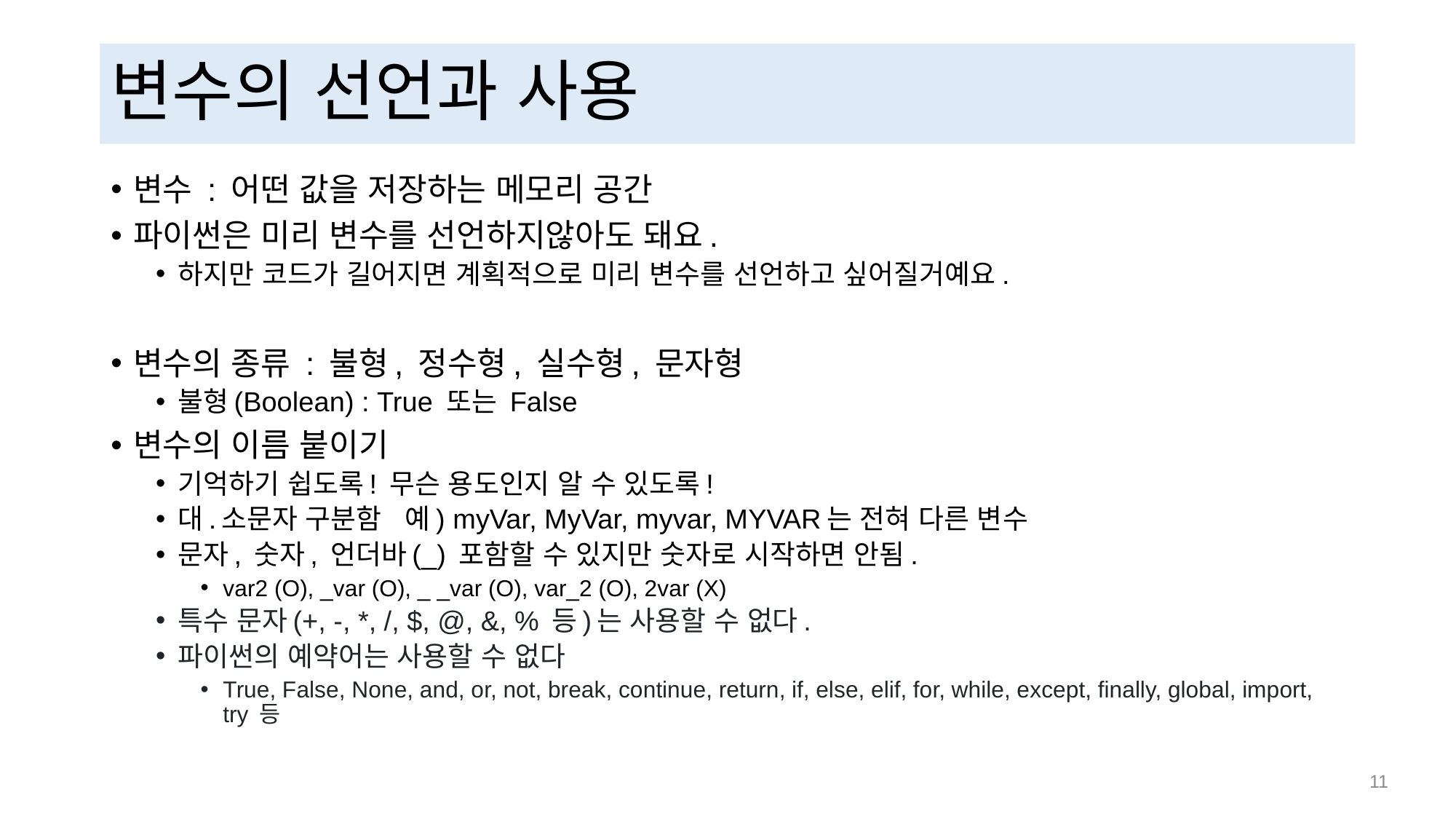

# 변수의 선언과 사용
변수 : 어떤 값을 저장하는 메모리 공간
파이썬은 미리 변수를 선언하지않아도 돼요.
하지만 코드가 길어지면 계획적으로 미리 변수를 선언하고 싶어질거예요.

변수의 종류 : 불형, 정수형, 실수형, 문자형
불형(Boolean) : True 또는 False
변수의 이름 붙이기
기억하기 쉽도록! 무슨 용도인지 알 수 있도록!
대.소문자 구분함   예) myVar, MyVar, myvar, MYVAR는 전혀 다른 변수
문자, 숫자, 언더바(_) 포함할 수 있지만 숫자로 시작하면 안됨.
var2 (O), _var (O), _ _var (O), var_2 (O), 2var (X)
특수 문자(+, -, *, /, $, @, &, % 등)는 사용할 수 없다.
파이썬의 예약어는 사용할 수 없다
True, False, None, and, or, not, break, continue, return, if, else, elif, for, while, except, finally, global, import, try 등

 11